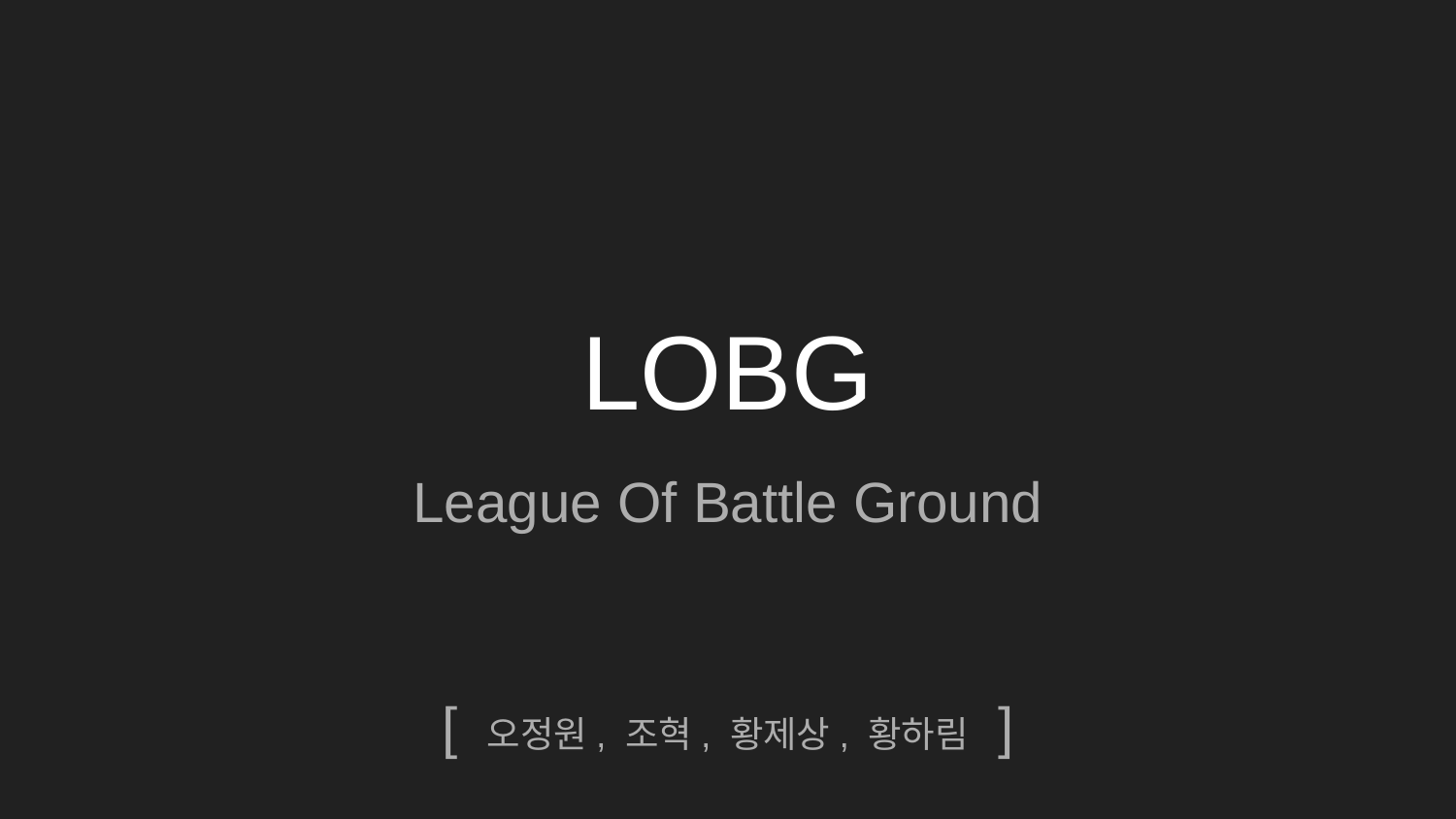

# LOBG
League Of Battle Ground
[ 오정원, 조혁, 황제상, 황하림 ]